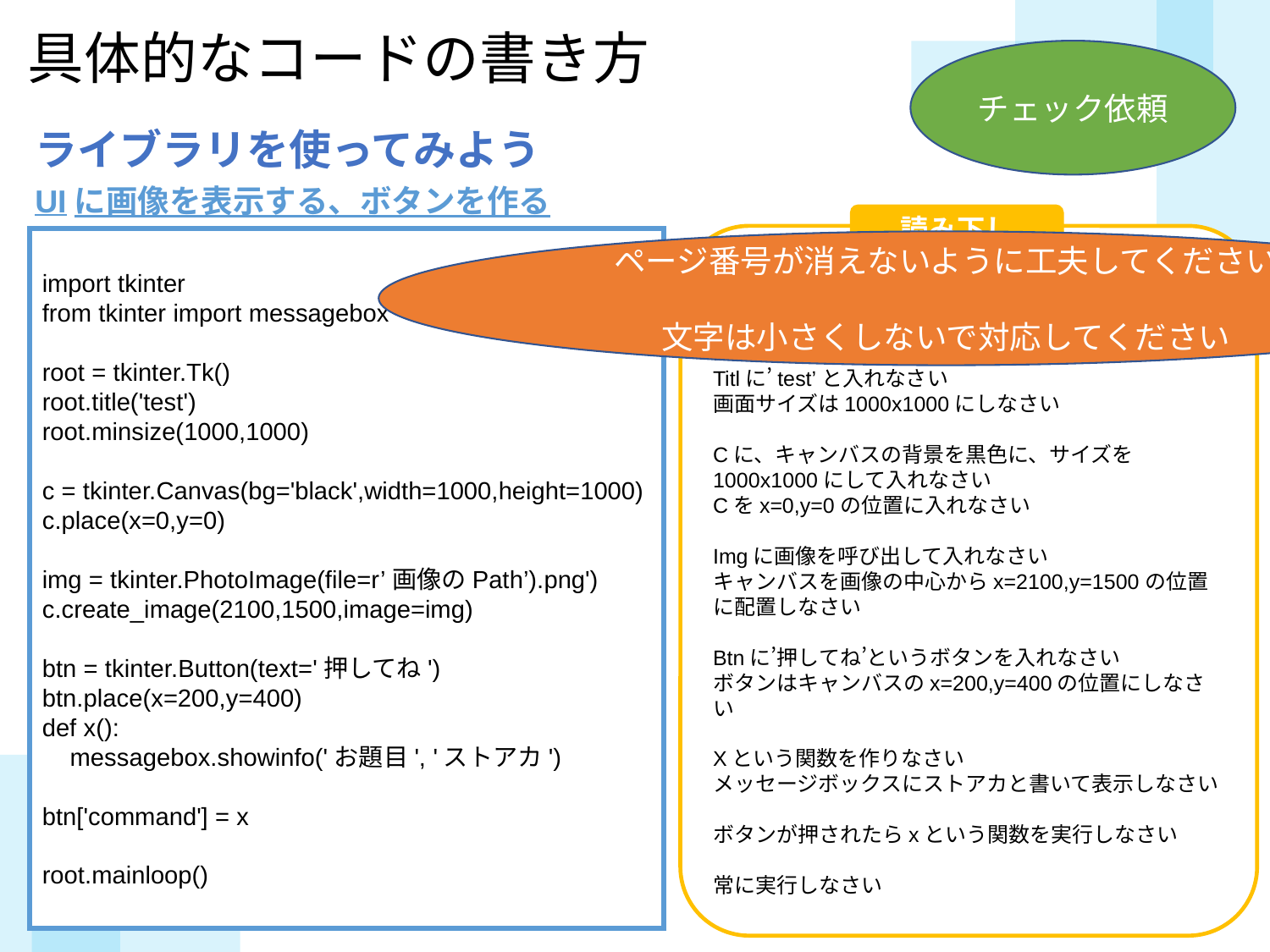

具体的なコードの書き方
チェック依頼
ライブラリを使ってみよう
UIに画像を表示する、ボタンを作る
読み下し
Tkinterモジュールを使います
Tkinterのmessageboxを使います

Rootに、tkinterのTkを起動させて入れなさい
Titlに’test’と入れなさい
画面サイズは1000x1000にしなさい

Cに、キャンバスの背景を黒色に、サイズを1000x1000にして入れなさい
Cをx=0,y=0の位置に入れなさい

Imgに画像を呼び出して入れなさい
キャンバスを画像の中心からx=2100,y=1500の位置に配置しなさい

Btnに’押してね’というボタンを入れなさい
ボタンはキャンバスのx=200,y=400の位置にしなさい

Xという関数を作りなさい
メッセージボックスにストアカと書いて表示しなさい

ボタンが押されたらxという関数を実行しなさい

常に実行しなさい
import tkinter
from tkinter import messagebox

root = tkinter.Tk()
root.title('test')
root.minsize(1000,1000)

c = tkinter.Canvas(bg='black',width=1000,height=1000)
c.place(x=0,y=0)

img = tkinter.PhotoImage(file=r’画像のPath’).png')
c.create_image(2100,1500,image=img)

btn = tkinter.Button(text='押してね')
btn.place(x=200,y=400)
def x():
    messagebox.showinfo('お題目', 'ストアカ')

btn['command'] = x

root.mainloop()
ページ番号が消えないように工夫してください

文字は小さくしないで対応してください
このサイズは保ってください

中心からずらさないでください
読み下し

多少横幅のサイズは変えてもいいですがあまりにも変えないでください
40